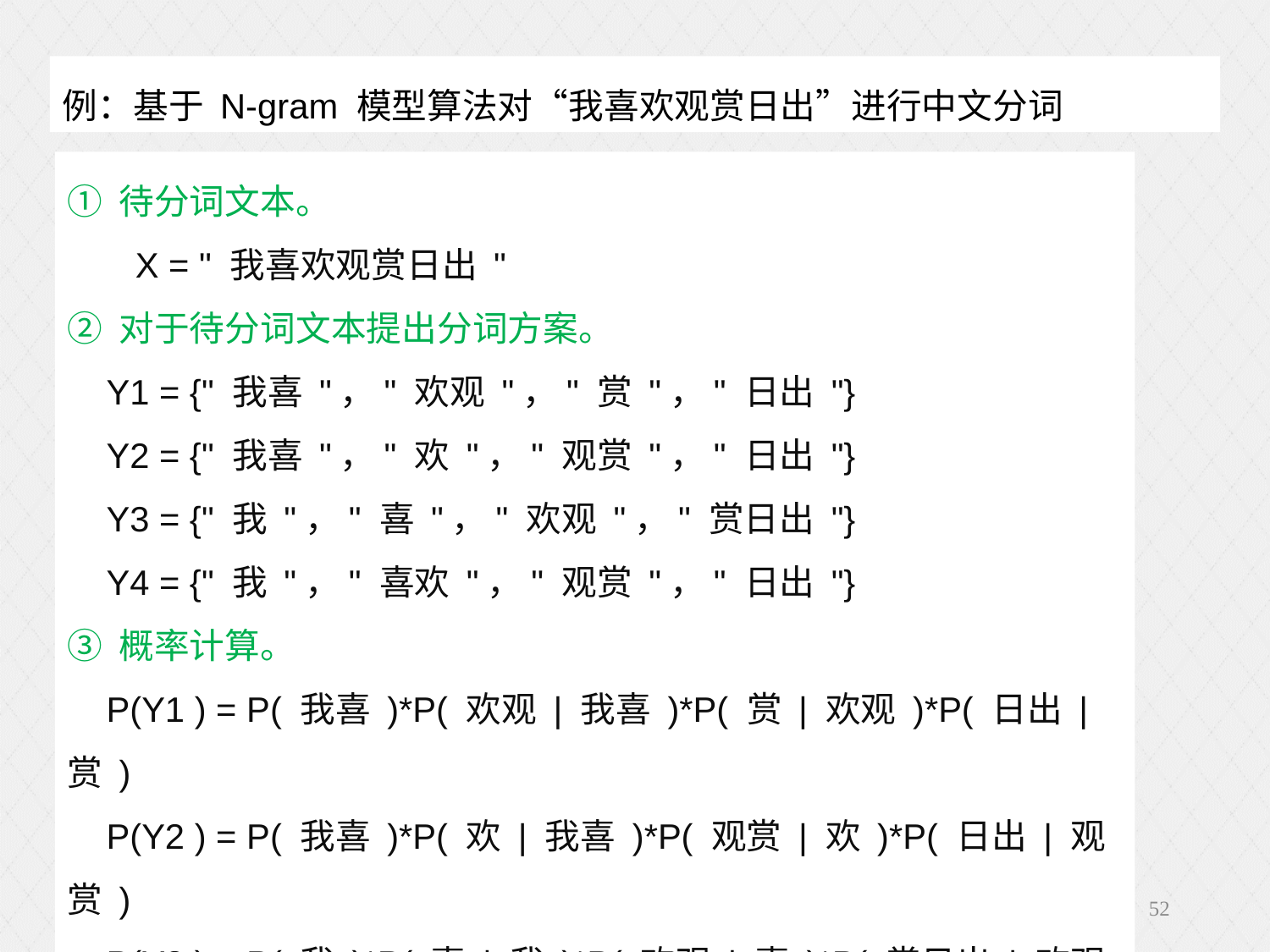

例：基于 N-gram 模型算法对“我喜欢观赏日出”进行中文分词
① 待分词文本。
       X = " 我喜欢观赏日出 "
② 对于待分词文本提出分词方案。
    Y1 = {" 我喜 "，" 欢观 "，" 赏 "，" 日出 "}
    Y2 = {" 我喜 "，" 欢 "，" 观赏 "，" 日出 "}
    Y3 = {" 我 "，" 喜 "，" 欢观 "，" 赏日出 "}
    Y4 = {" 我 "，" 喜欢 "，" 观赏 "，" 日出 "}
③ 概率计算。
    P(Y1 ) = P( 我喜 )*P( 欢观 | 我喜 )*P( 赏 | 欢观 )*P( 日出 | 赏 )
    P(Y2 ) = P( 我喜 )*P( 欢 | 我喜 )*P( 观赏 | 欢 )*P( 日出 | 观赏 )
    P(Y3 ) = P( 我 )*P( 喜 | 我 )*P( 欢观 | 喜 )*P( 赏日出 | 欢观 )
    P(Y4 ) = P( 我 )*P( 喜欢 | 我 )*P( 观赏 | 喜欢 )*P( 日出 | 观赏 )
52